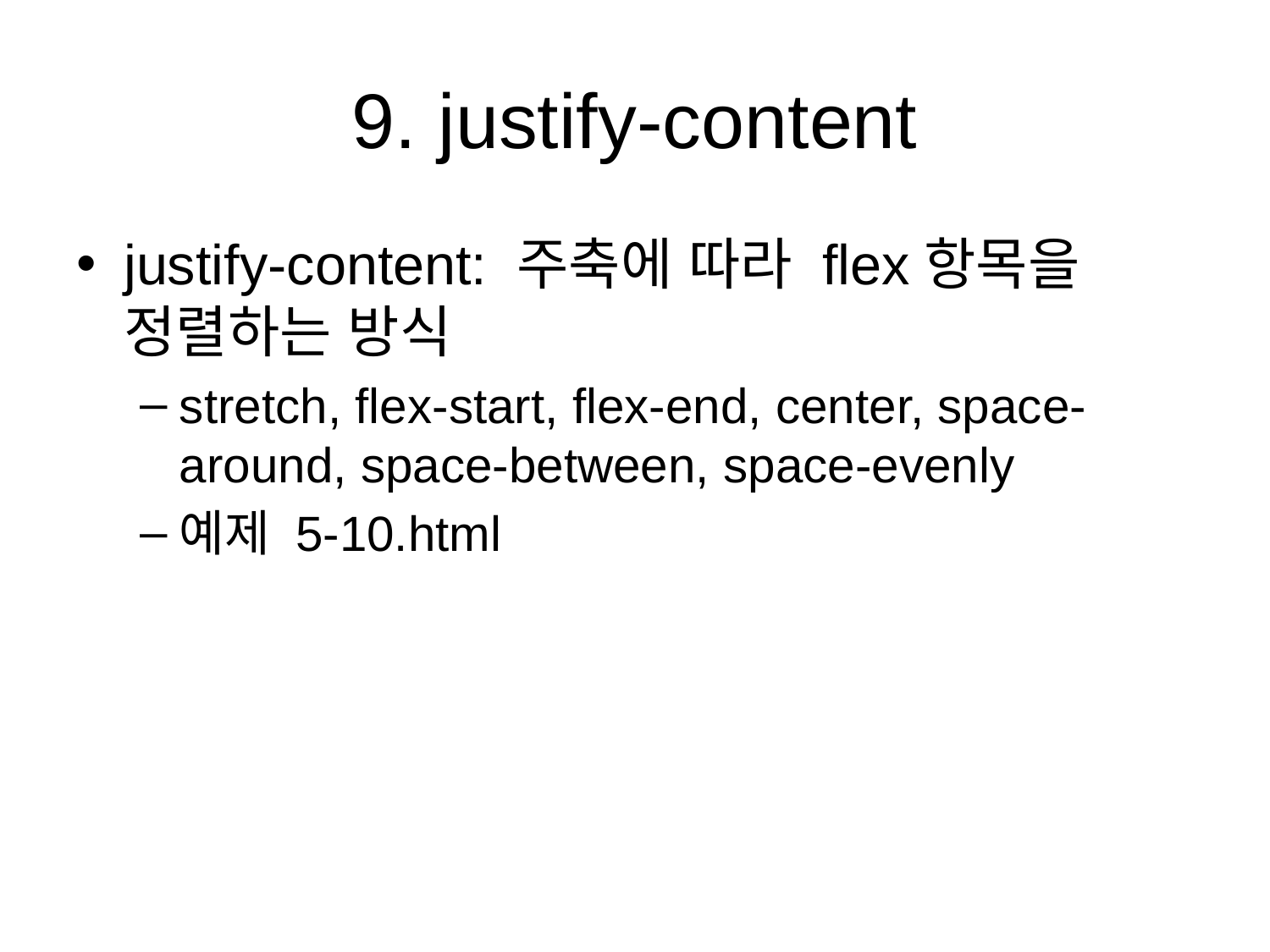

# 9. justify-content
justify-content: 주축에 따라 flex항목을 정렬하는 방식
stretch, flex-start, flex-end, center, space-around, space-between, space-evenly
예제 5-10.html